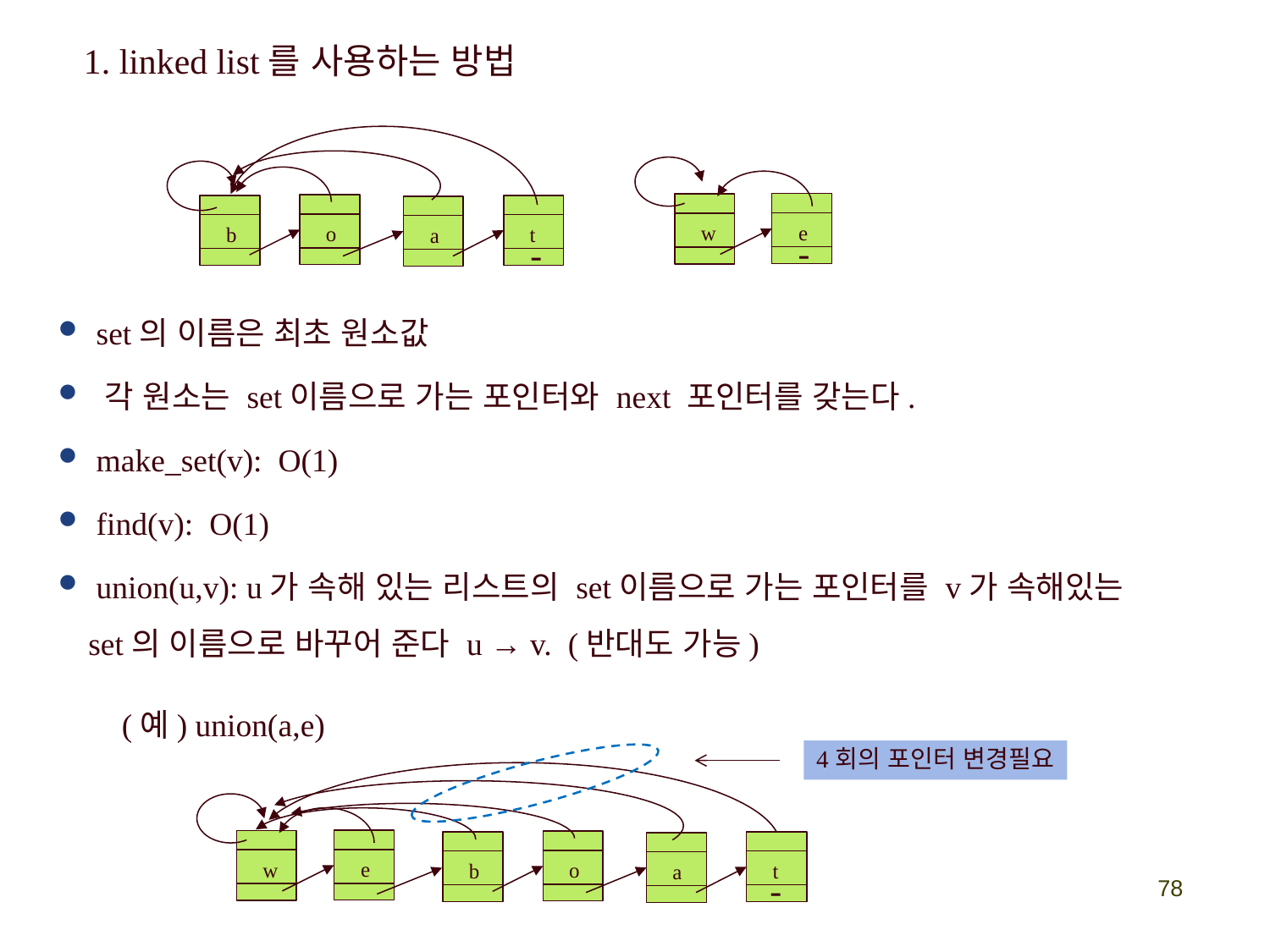

1. linked list를 사용하는 방법

o

b

t

a
-

e

w
-
 set의 이름은 최초 원소값
 각 원소는 set이름으로 가는 포인터와 next 포인터를 갖는다.
 make_set(v):  O(1)
 find(v):  O(1)
 union(u,v): u가 속해 있는 리스트의 set이름으로 가는 포인터를 v가 속해있는  set의 이름으로 바꾸어 준다 u → v.  (반대도 가능)

(예) union(a,e)
4회의 포인터 변경필요

e

w

o

b

t
-

a
78